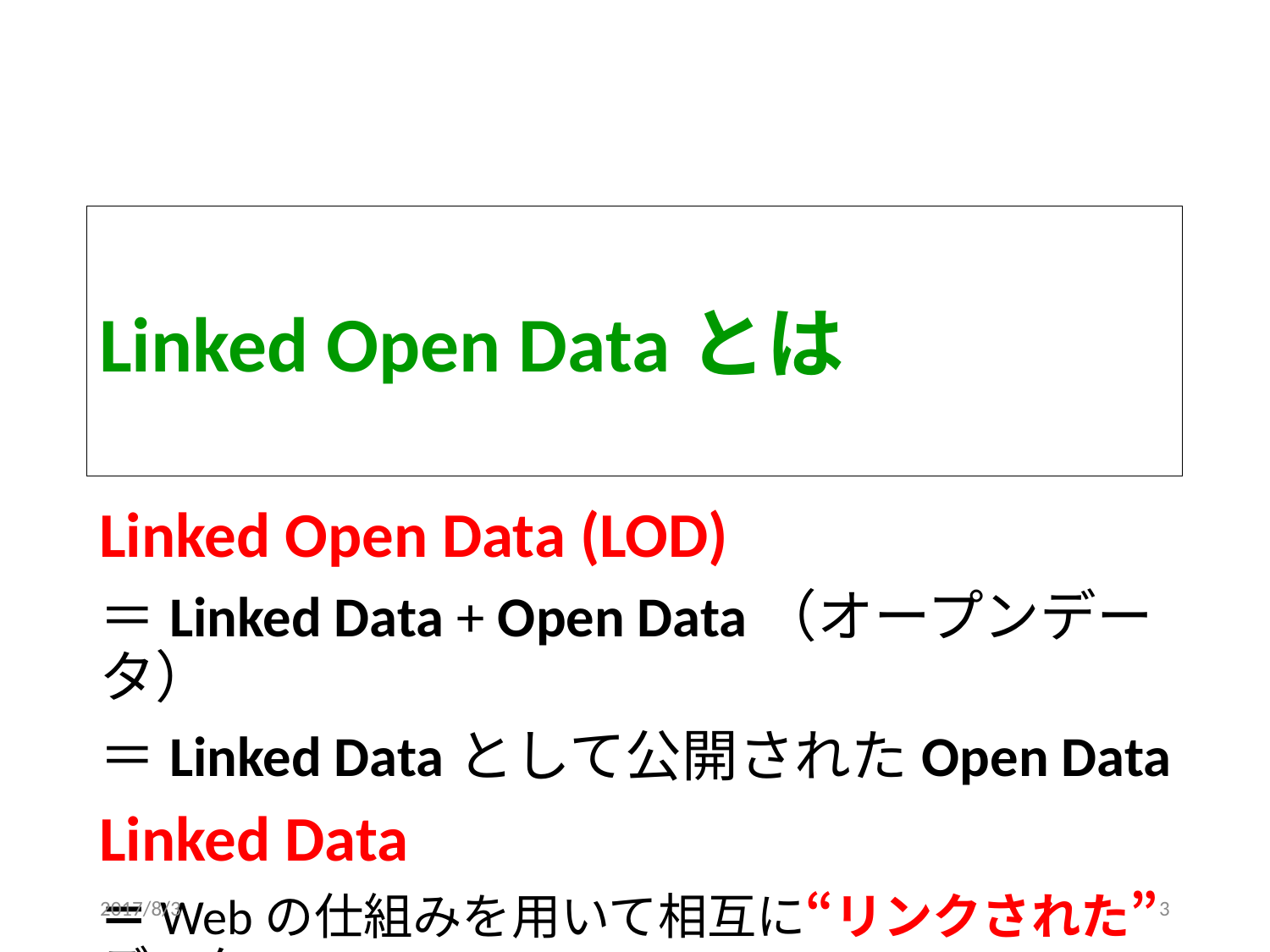

# Linked Open Dataとは
Linked Open Data (LOD)
＝Linked Data + Open Data（オープンデータ）
＝Linked Dataとして公開されたOpen Data
Linked Data
＝Webの仕組みを用いて相互に“リンクされた”データ
2017/8/3
3